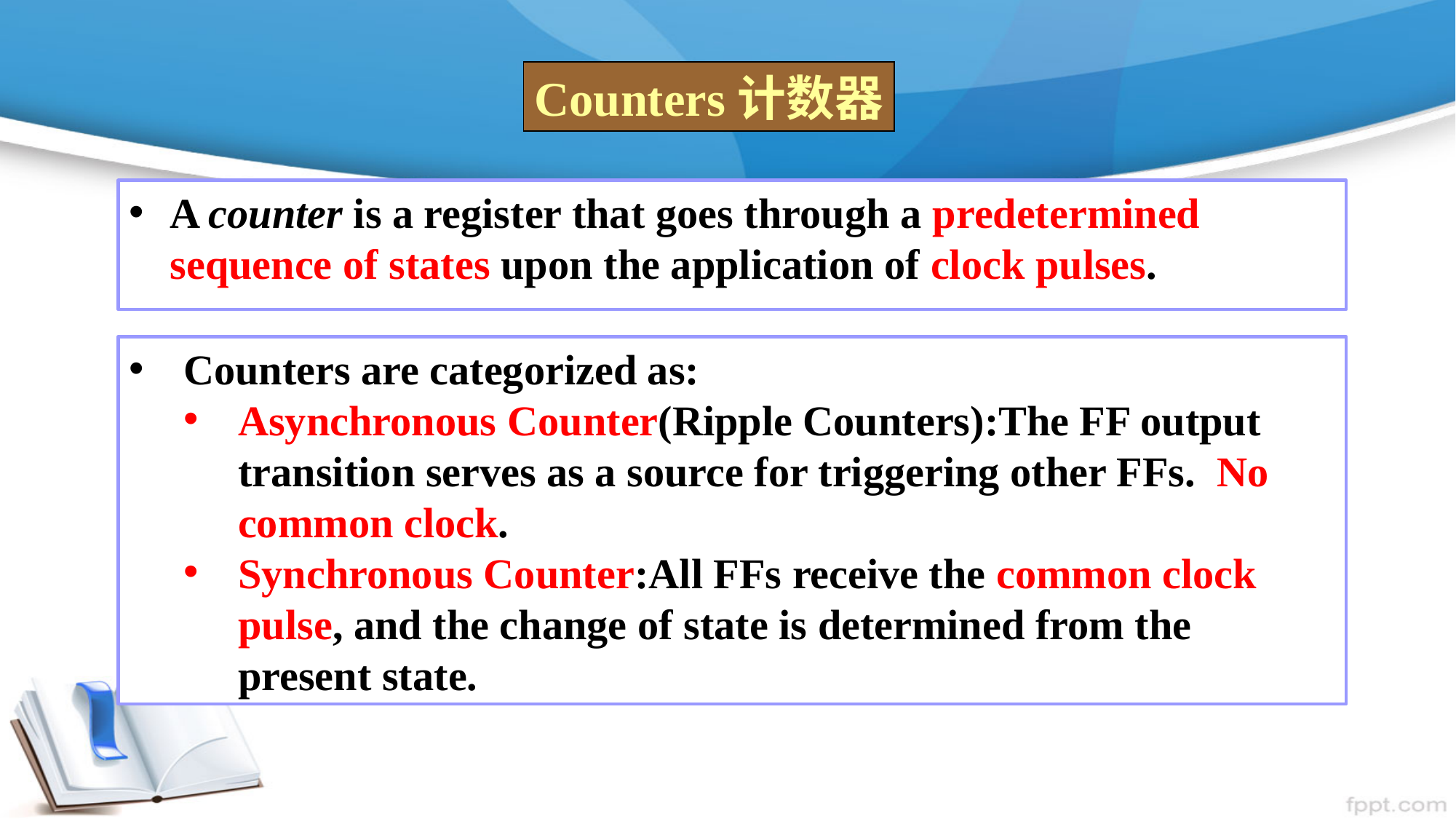

Counters计数器
A counter is a register that goes through a predetermined sequence of states upon the application of clock pulses.
Counters are categorized as:
Asynchronous Counter(Ripple Counters):The FF output transition serves as a source for triggering other FFs.  No common clock.
Synchronous Counter:All FFs receive the common clock pulse, and the change of state is determined from the present state.